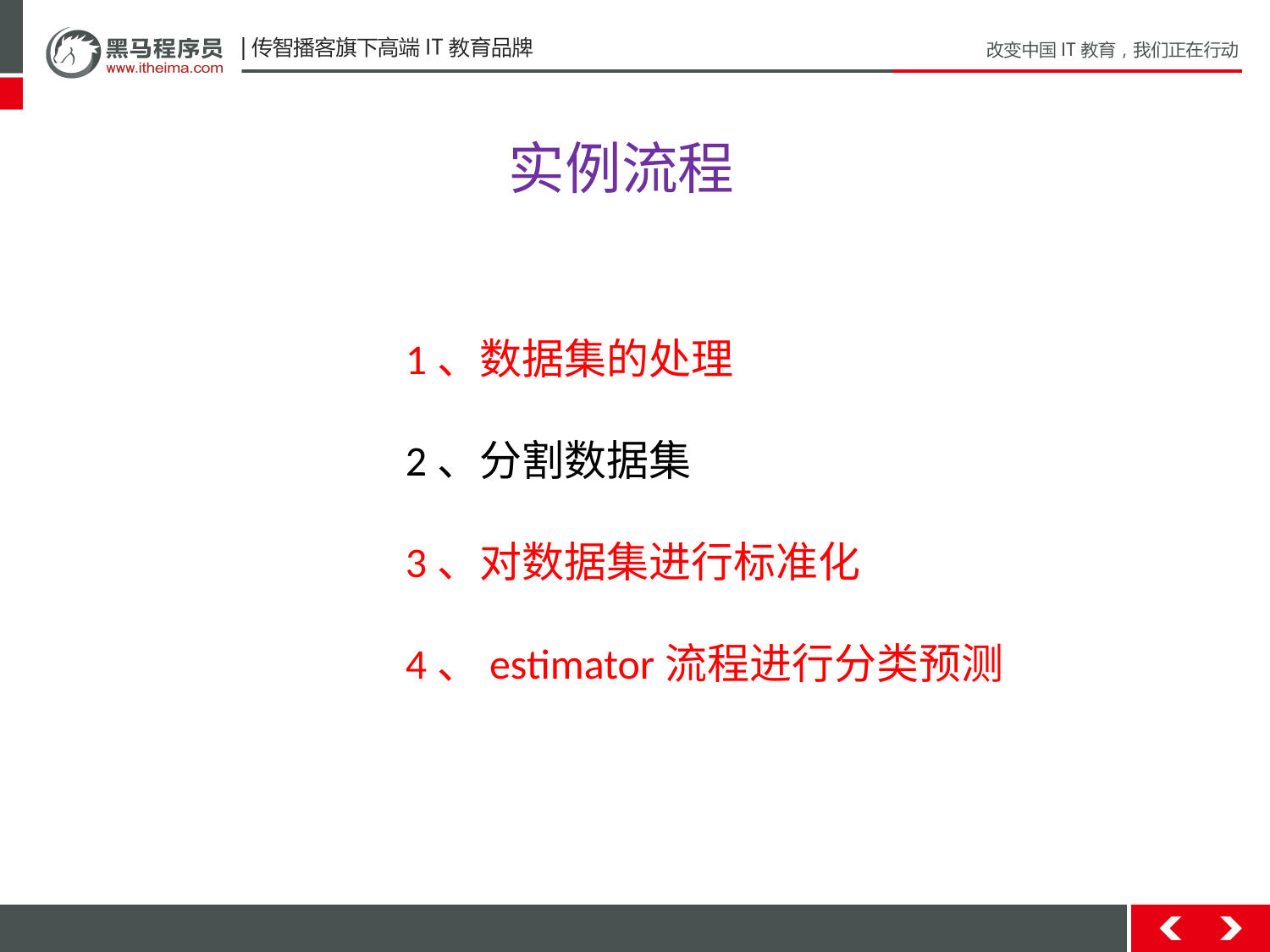

实例流程
1、数据集的处理

2、分割数据集

3、对数据集进行标准化

4、estimator流程进行分类预测